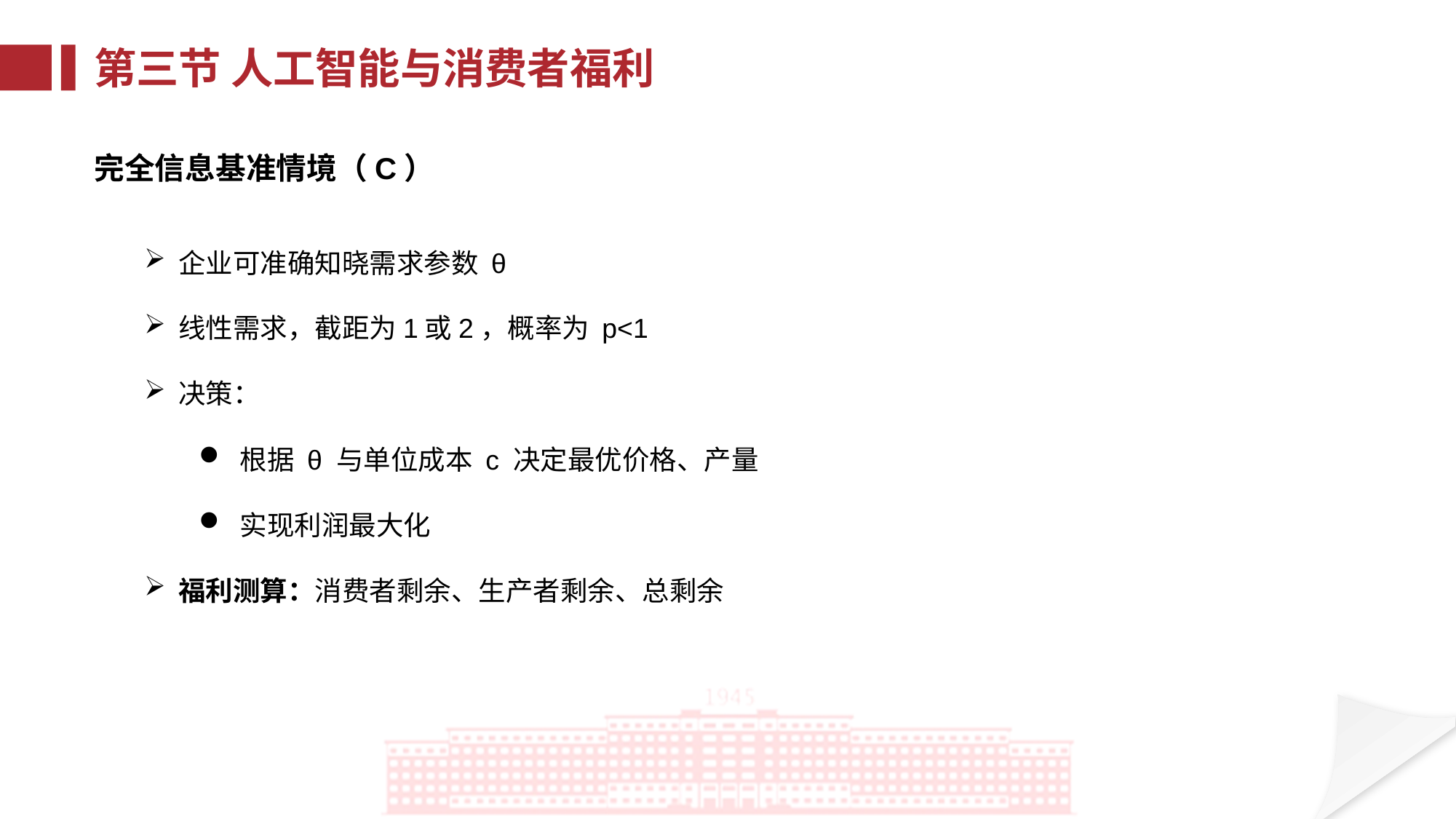

第三节 人工智能与消费者福利

完全信息基准情境（C）
企业可准确知晓需求参数 θ
线性需求，截距为1或2，概率为 p<1
决策：
根据 θ 与单位成本 c 决定最优价格、产量
实现利润最大化
福利测算：消费者剩余、生产者剩余、总剩余